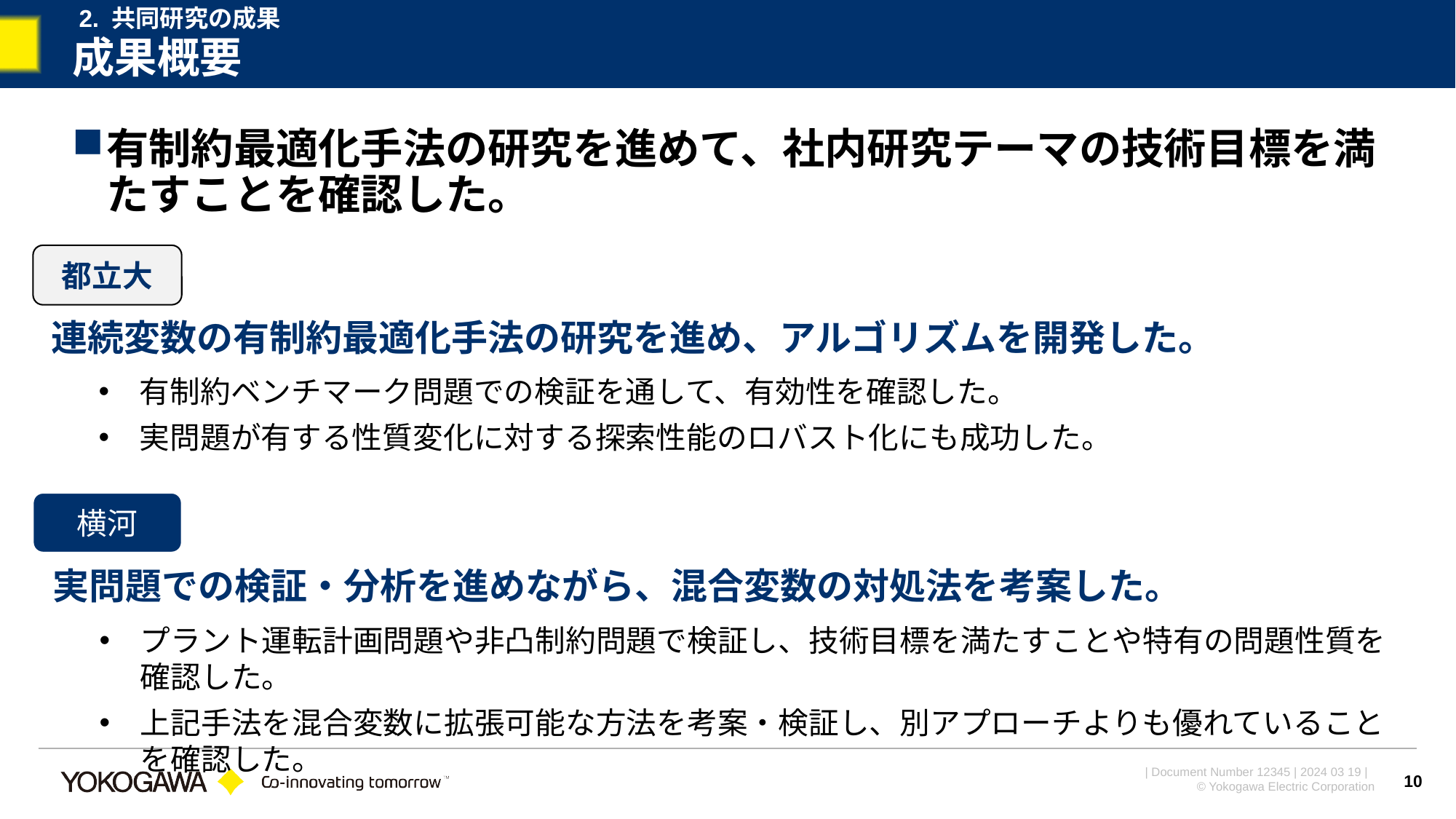

2. 共同研究の成果
# 成果概要
有制約最適化手法の研究を進めて、社内研究テーマの技術目標を満たすことを確認した。
都立大
連続変数の有制約最適化手法の研究を進め、アルゴリズムを開発した。
有制約ベンチマーク問題での検証を通して、有効性を確認した。
実問題が有する性質変化に対する探索性能のロバスト化にも成功した。
横河
実問題での検証・分析を進めながら、混合変数の対処法を考案した。
プラント運転計画問題や非凸制約問題で検証し、技術目標を満たすことや特有の問題性質を確認した。
上記手法を混合変数に拡張可能な方法を考案・検証し、別アプローチよりも優れていることを確認した。
10